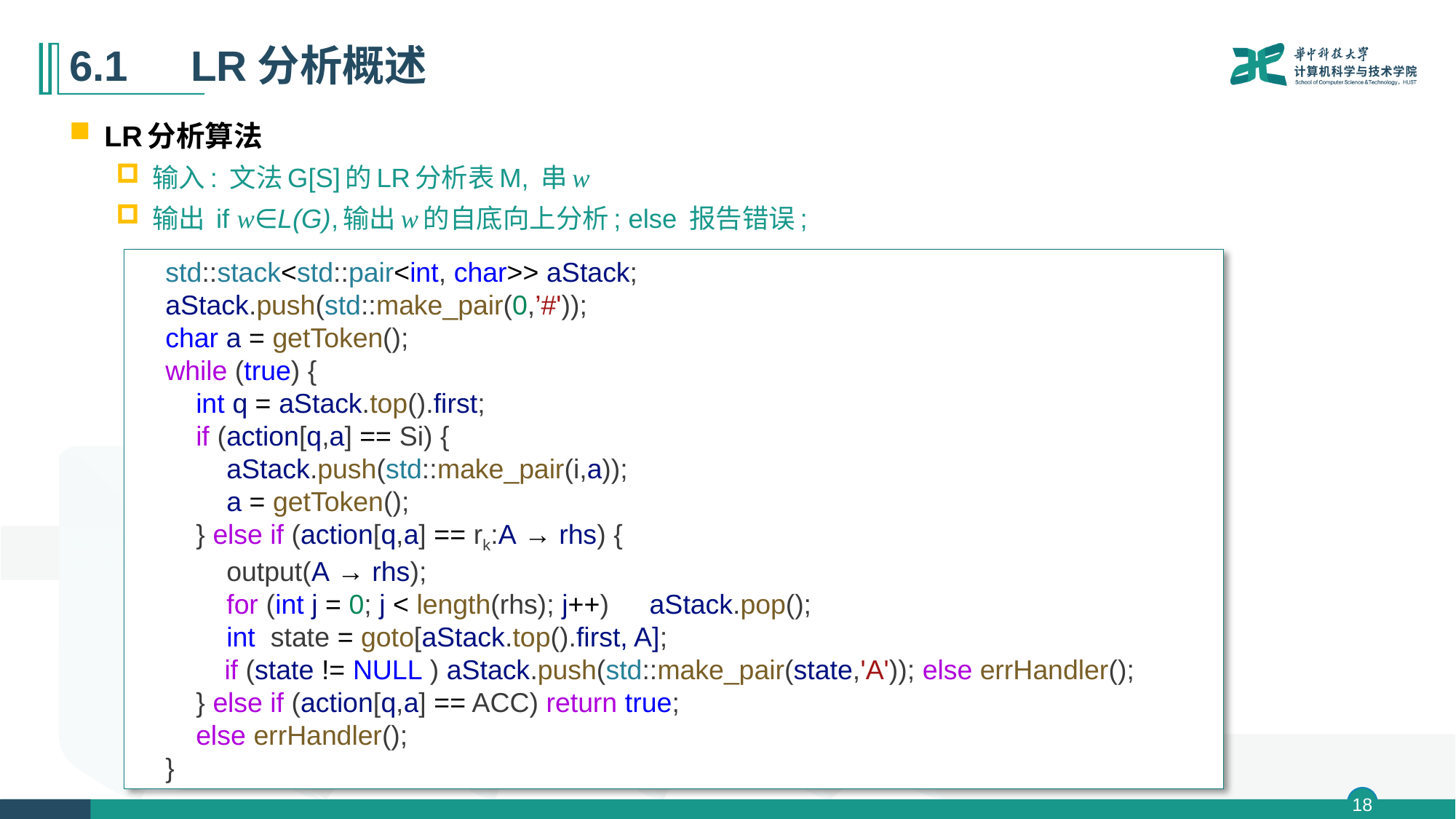

# 6.1　LR分析概述
LR分析算法
输入: 文法G[S]的LR分析表M, 串w
输出 if w∈L(G),输出w的自底向上分析; else 报告错误;
    std::stack<std::pair<int, char>> aStack;
    aStack.push(std::make_pair(0,’#'));
    char a = getToken();
    while (true) {
        int q = aStack.top().first;
        if (action[q,a] == Si) {
            aStack.push(std::make_pair(i,a));
            a = getToken();
        } else if (action[q,a] == rk:A → rhs) {
            output(A → rhs);
            for (int j = 0; j < length(rhs); j++)　aStack.pop();
            int  state = goto[aStack.top().first, A];
      if (state != NULL ) aStack.push(std::make_pair(state,'A')); else errHandler();
        } else if (action[q,a] == ACC) return true;
        else errHandler();
    }